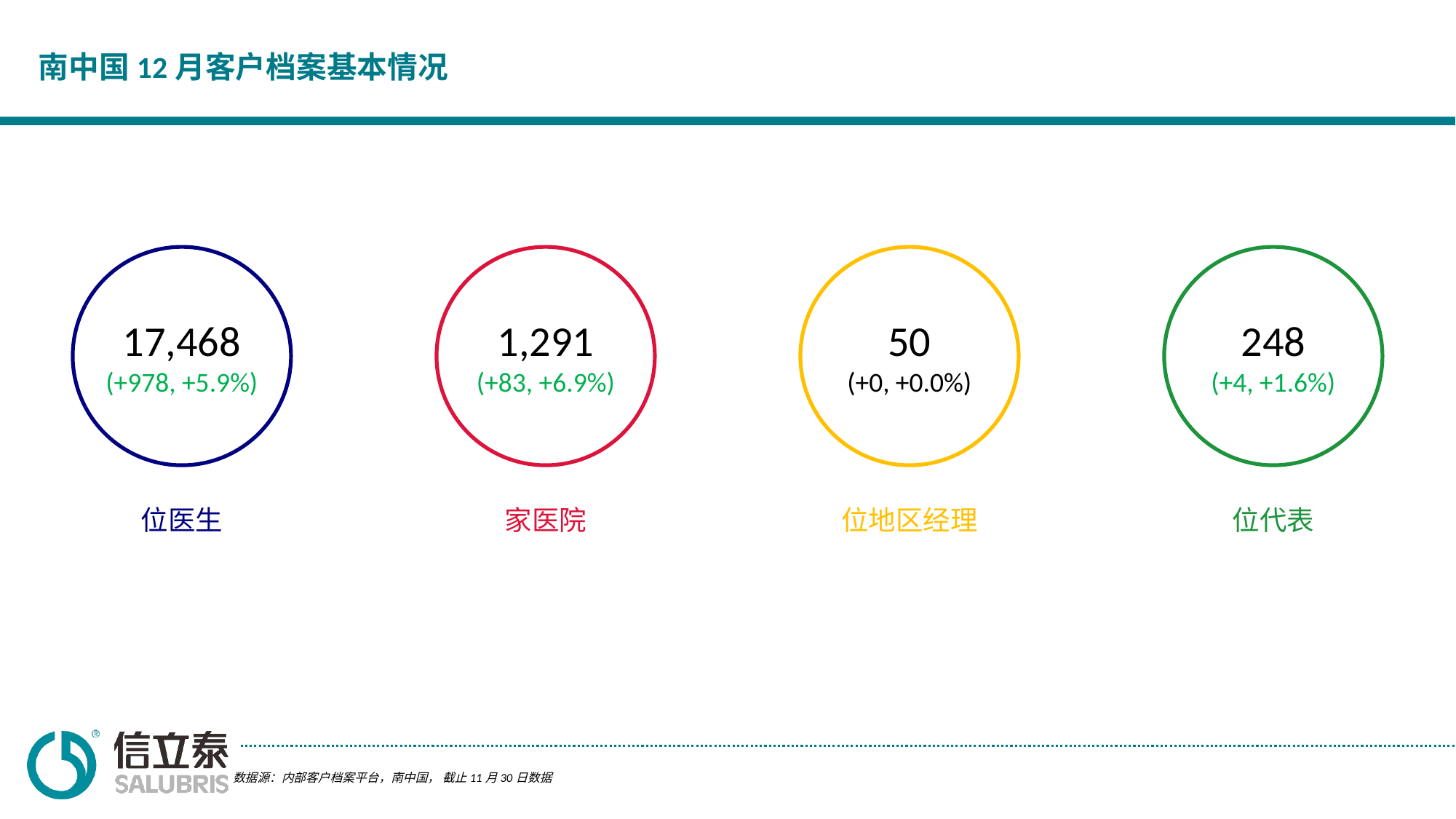

# 南中国12月客户档案基本情况
17,468
(+978, +5.9%)
1,291
(+83, +6.9%)
50
(+0, +0.0%)
248
(+4, +1.6%)

位医生

家医院

位地区经理

位代表